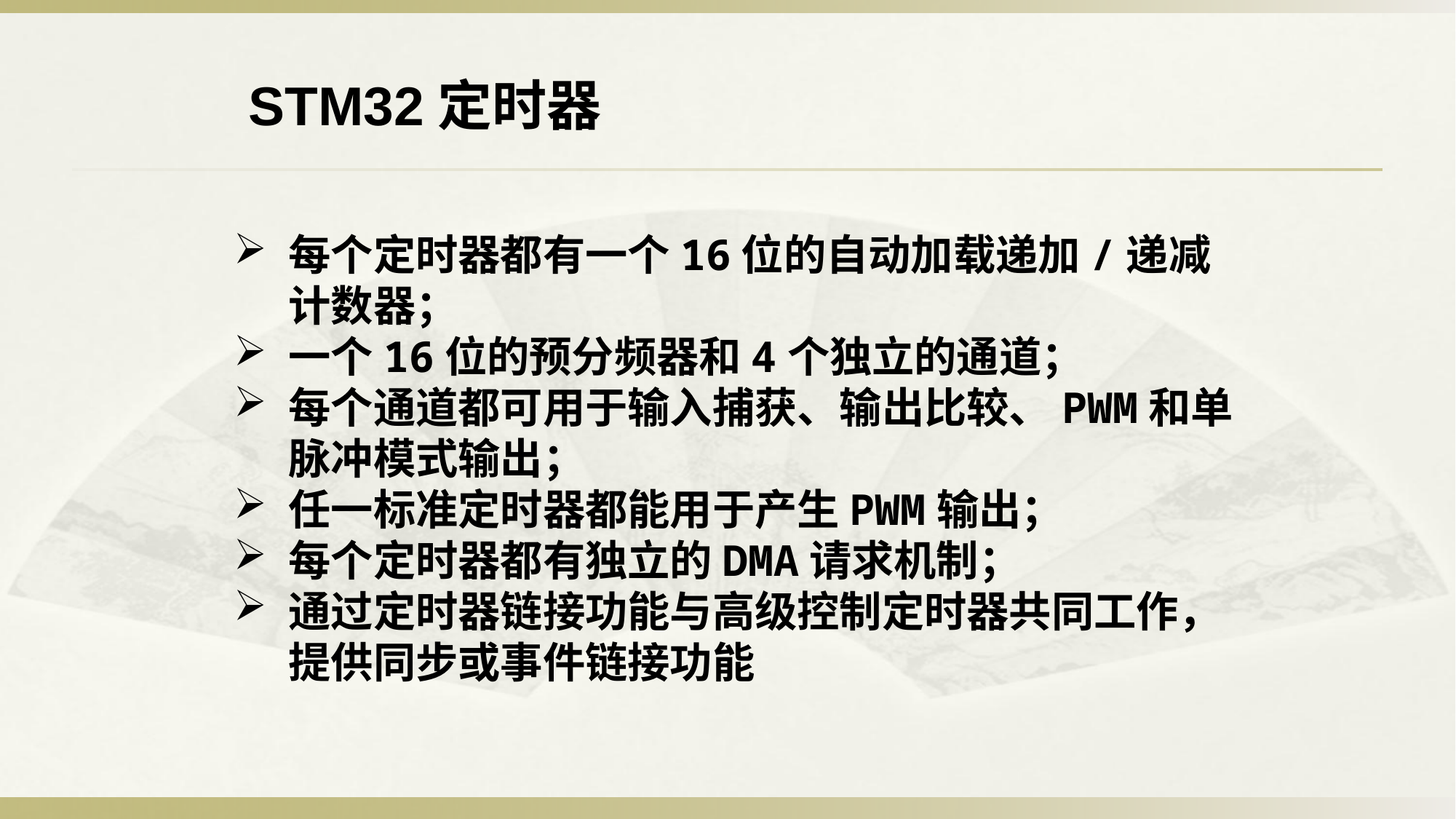

STM32定时器
每个定时器都有一个16位的自动加载递加/递减计数器；
一个16位的预分频器和4个独立的通道；
每个通道都可用于输入捕获、输出比较、PWM和单脉冲模式输出；
任一标准定时器都能用于产生PWM输出；
每个定时器都有独立的DMA请求机制；
通过定时器链接功能与高级控制定时器共同工作，提供同步或事件链接功能